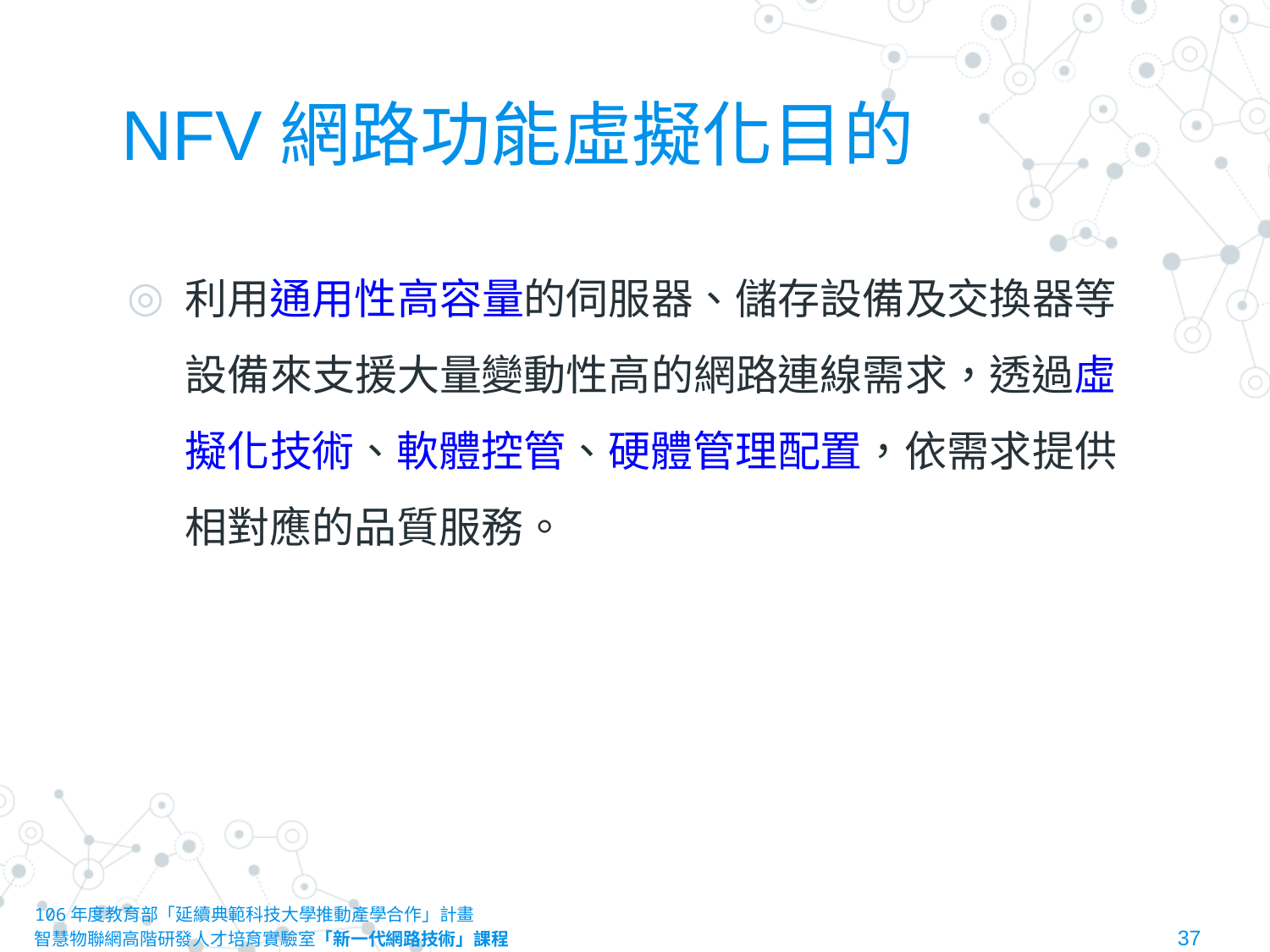

# NFV網路功能虛擬化目的
利用通用性高容量的伺服器、儲存設備及交換器等設備來支援大量變動性高的網路連線需求，透過虛擬化技術、軟體控管、硬體管理配置，依需求提供相對應的品質服務。

106年度教育部「延續典範科技大學推動產學合作」計畫
智慧物聯網高階研發人才培育實驗室「新一代網路技術」課程						37